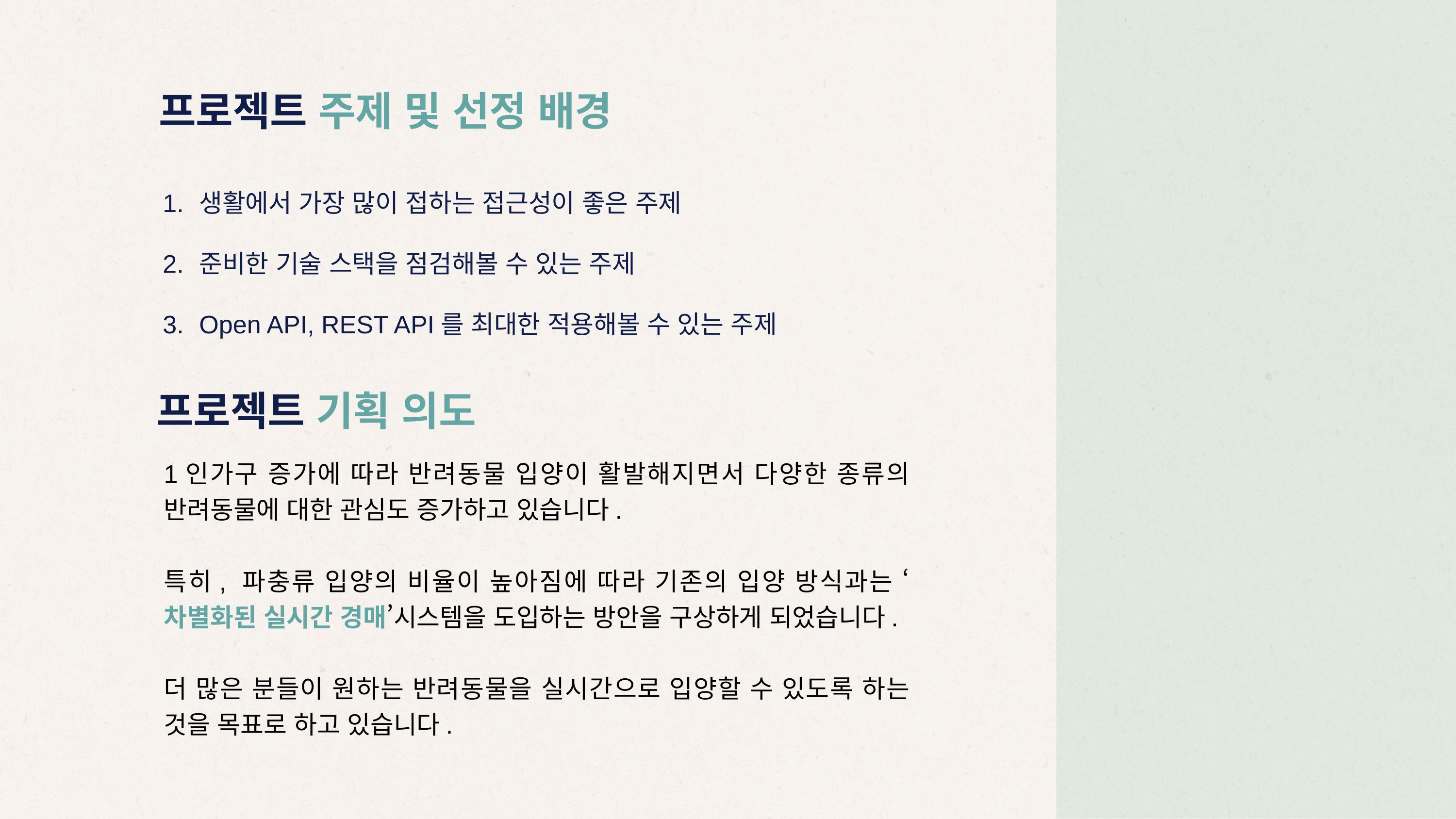

프로젝트 주제 및 선정 배경
생활에서 가장 많이 접하는 접근성이 좋은 주제
준비한 기술 스택을 점검해볼 수 있는 주제
Open API, REST API를 최대한 적용해볼 수 있는 주제
프로젝트 기획 의도
1인가구 증가에 따라 반려동물 입양이 활발해지면서 다양한 종류의 반려동물에 대한 관심도 증가하고 있습니다.

특히, 파충류 입양의 비율이 높아짐에 따라 기존의 입양 방식과는 ‘차별화된 실시간 경매’시스템을 도입하는 방안을 구상하게 되었습니다.

더 많은 분들이 원하는 반려동물을 실시간으로 입양할 수 있도록 하는 것을 목표로 하고 있습니다.